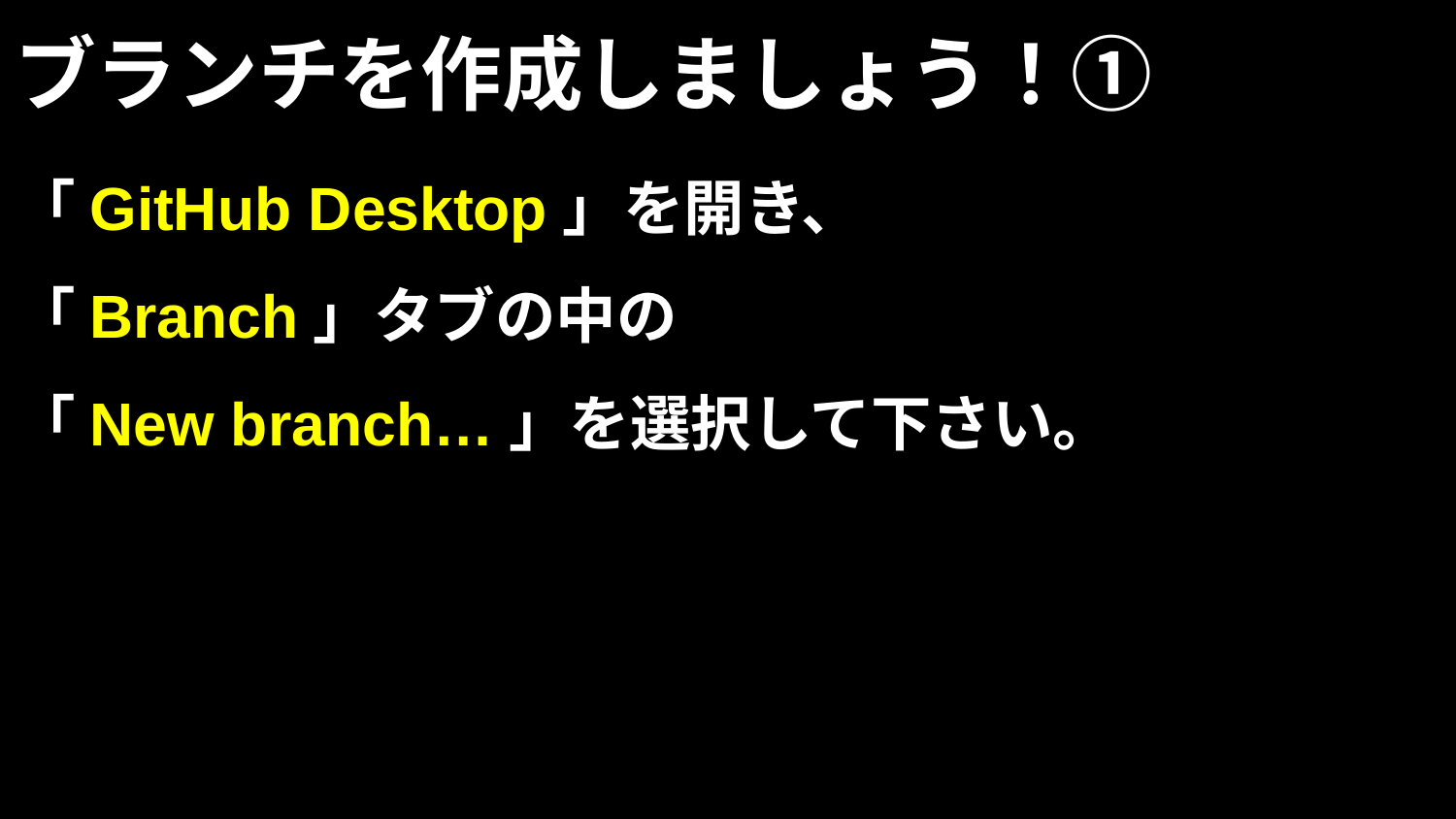

# ブランチを作成しましょう！①
「GitHub Desktop」を開き、
「Branch」タブの中の
「New branch…」を選択して下さい。